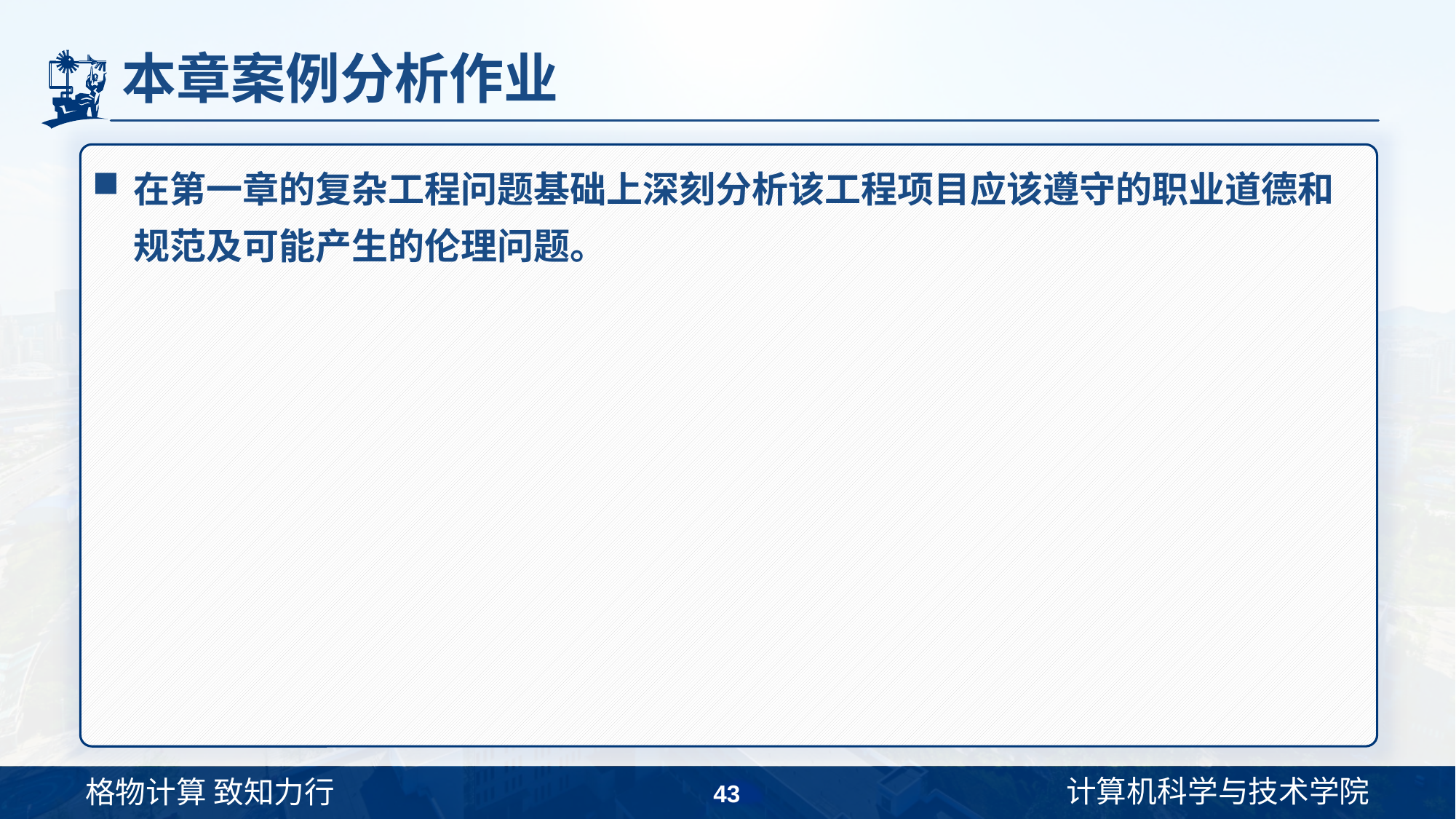

# 本章案例分析作业
在第一章的复杂工程问题基础上深刻分析该工程项目应该遵守的职业道德和规范及可能产生的伦理问题。
43